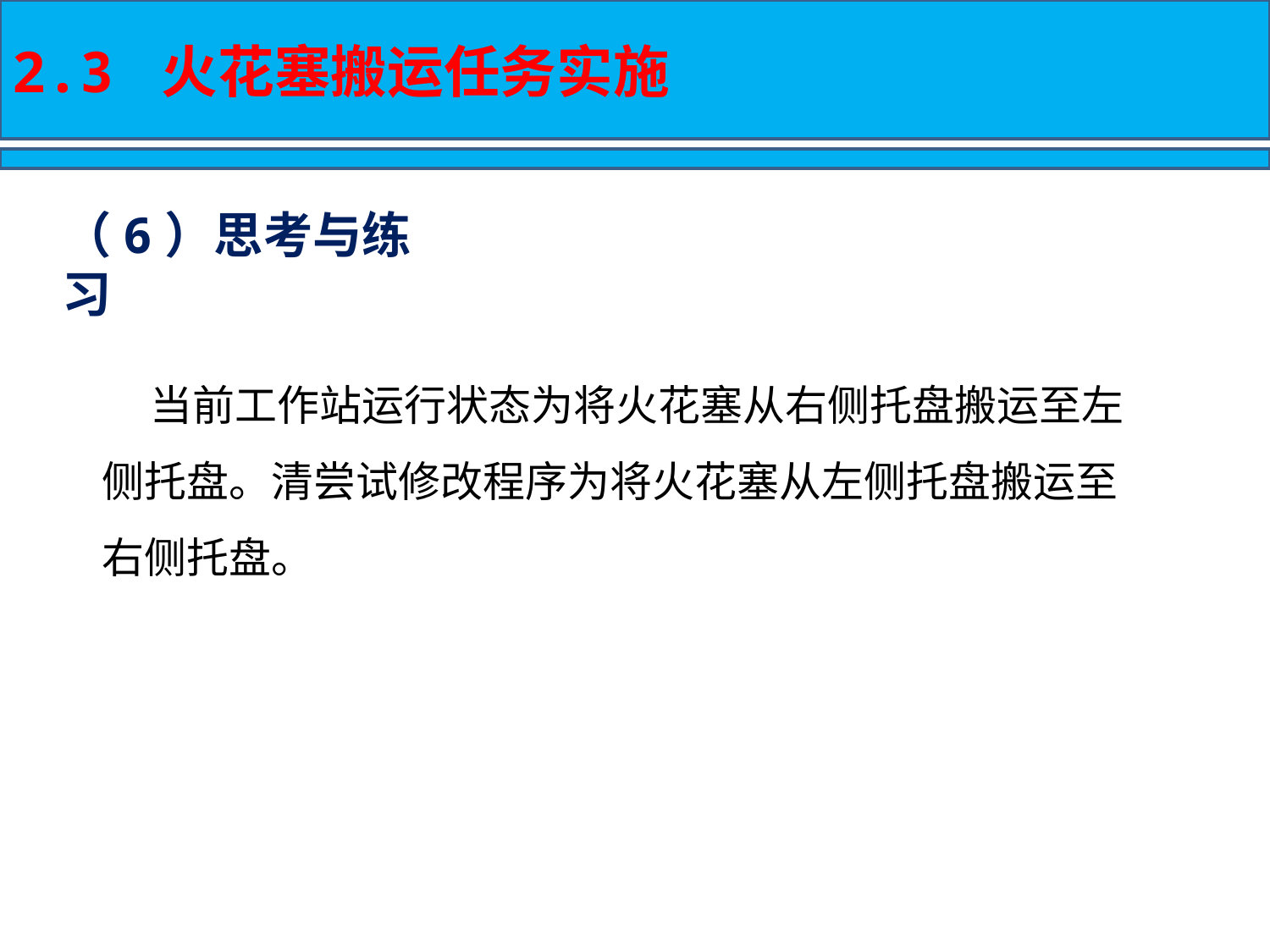

2.3 火花塞搬运任务实施

（6）思考与练习
    当前工作站运行状态为将火花塞从右侧托盘搬运至左侧托盘。清尝试修改程序为将火花塞从左侧托盘搬运至右侧托盘。